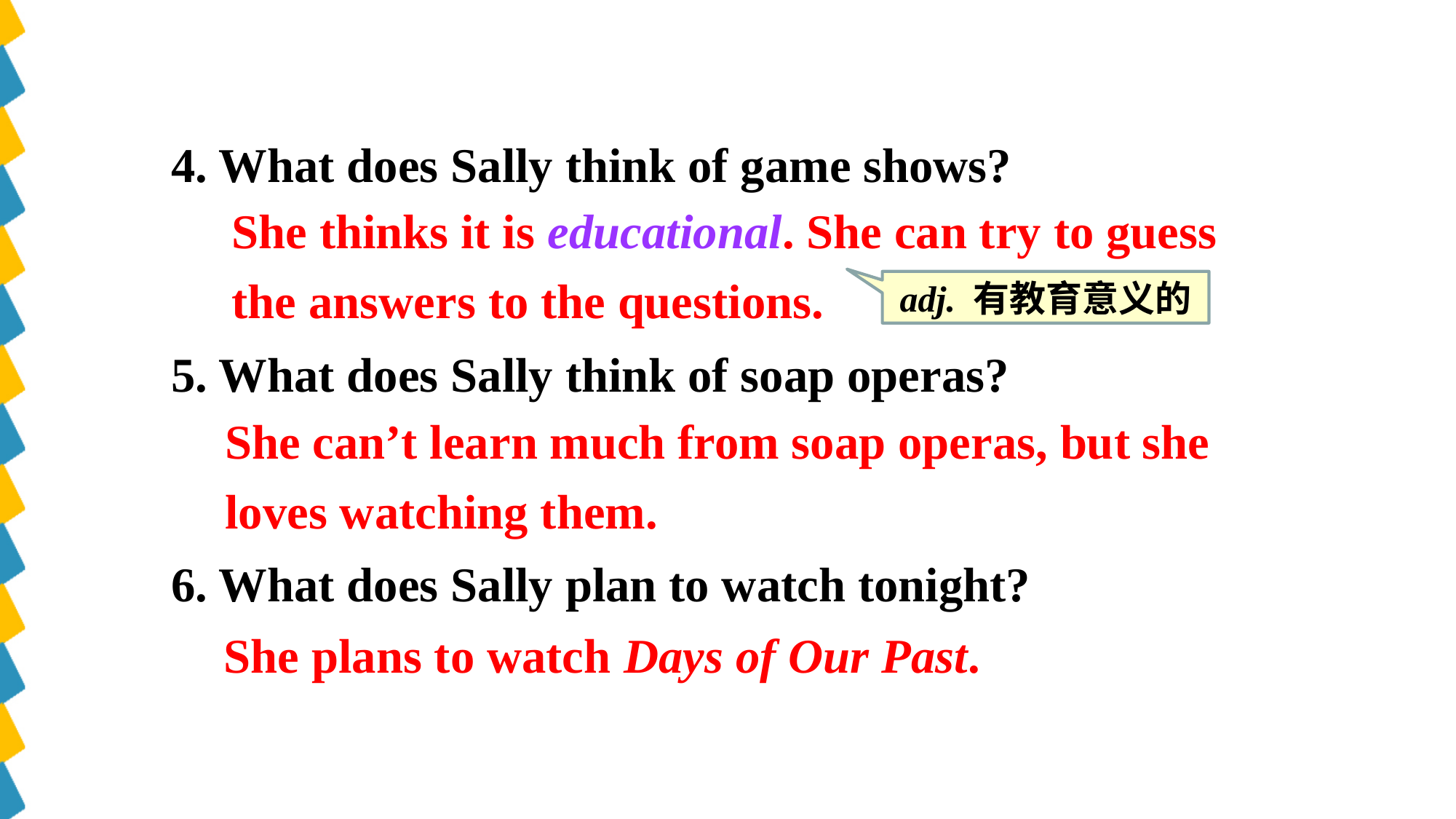

4. What does Sally think of game shows?

5. What does Sally think of soap operas?

6. What does Sally plan to watch tonight?
She thinks it is educational. She can try to guess the answers to the questions.
adj. 有教育意义的
She can’t learn much from soap operas, but she loves watching them.
She plans to watch Days of Our Past.